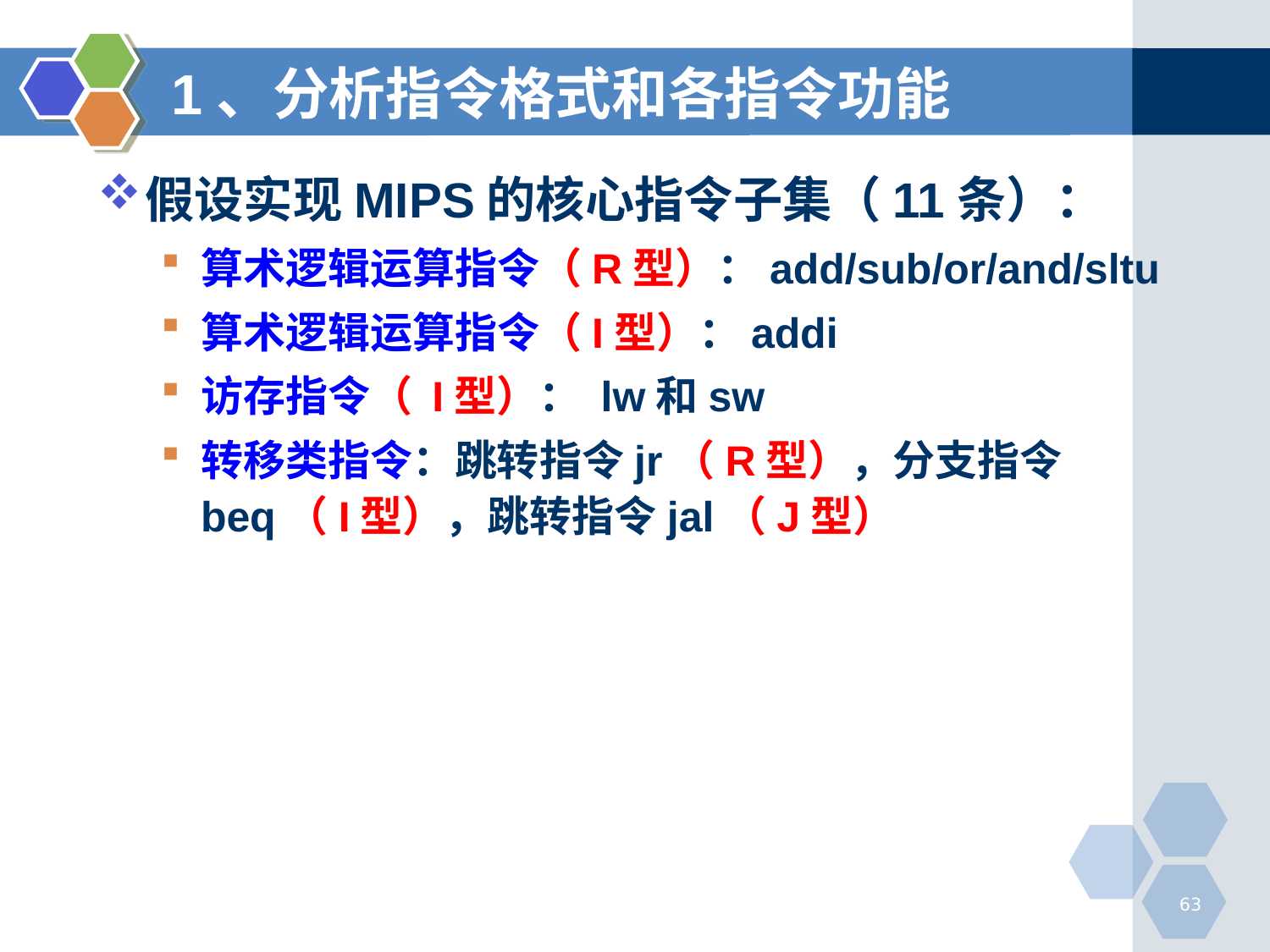

# 1、分析指令格式和各指令功能
假设实现MIPS的核心指令子集（11条）：
算术逻辑运算指令（R型）：add/sub/or/and/sltu
算术逻辑运算指令（I型）：addi
访存指令（ I型）： lw和sw
转移类指令：跳转指令jr（R型），分支指令beq（I型），跳转指令jal（J型）
63